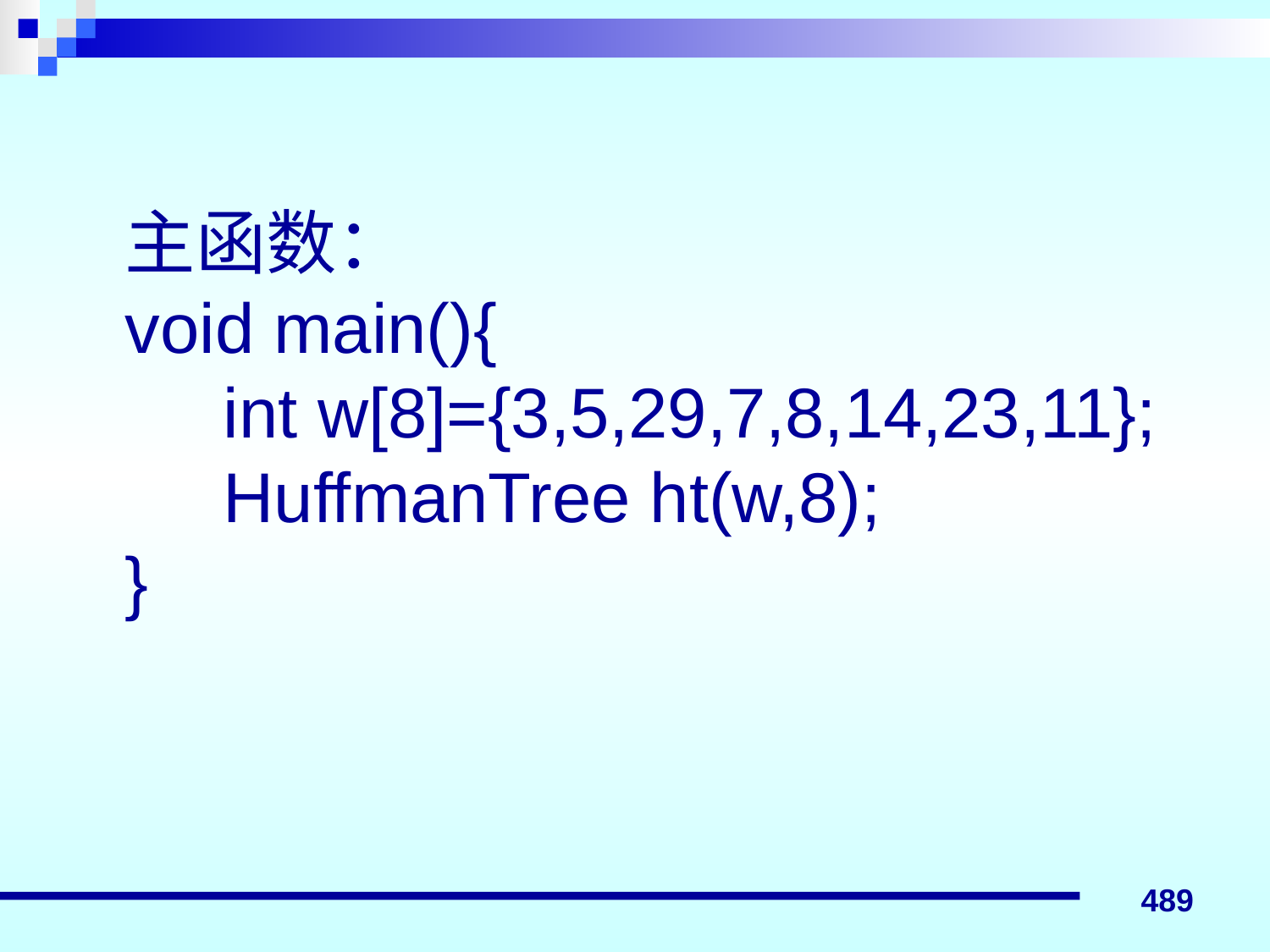

主函数：
void main(){
     int w[8]={3,5,29,7,8,14,23,11};
     HuffmanTree ht(w,8);
}
489